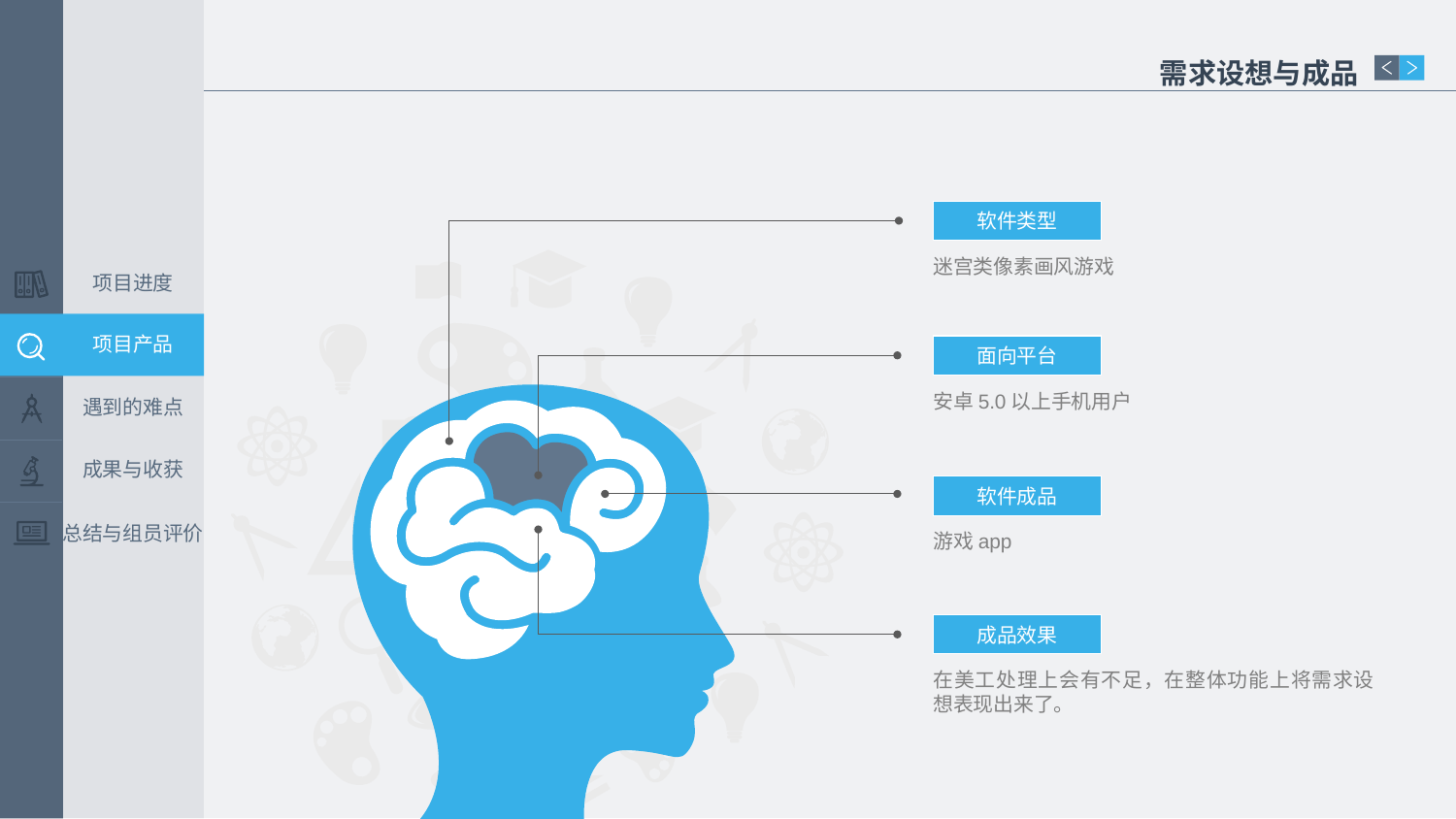

需求设想与成品

软件类型

迷宫类像素画风游戏
项目进度

项目产品

面向平台

遇到的难点
安卓5.0以上手机用户

成果与收获

软件成品

总结与组员评价

游戏app

成品效果
在美工处理上会有不足，在整体功能上将需求设想表现出来了。